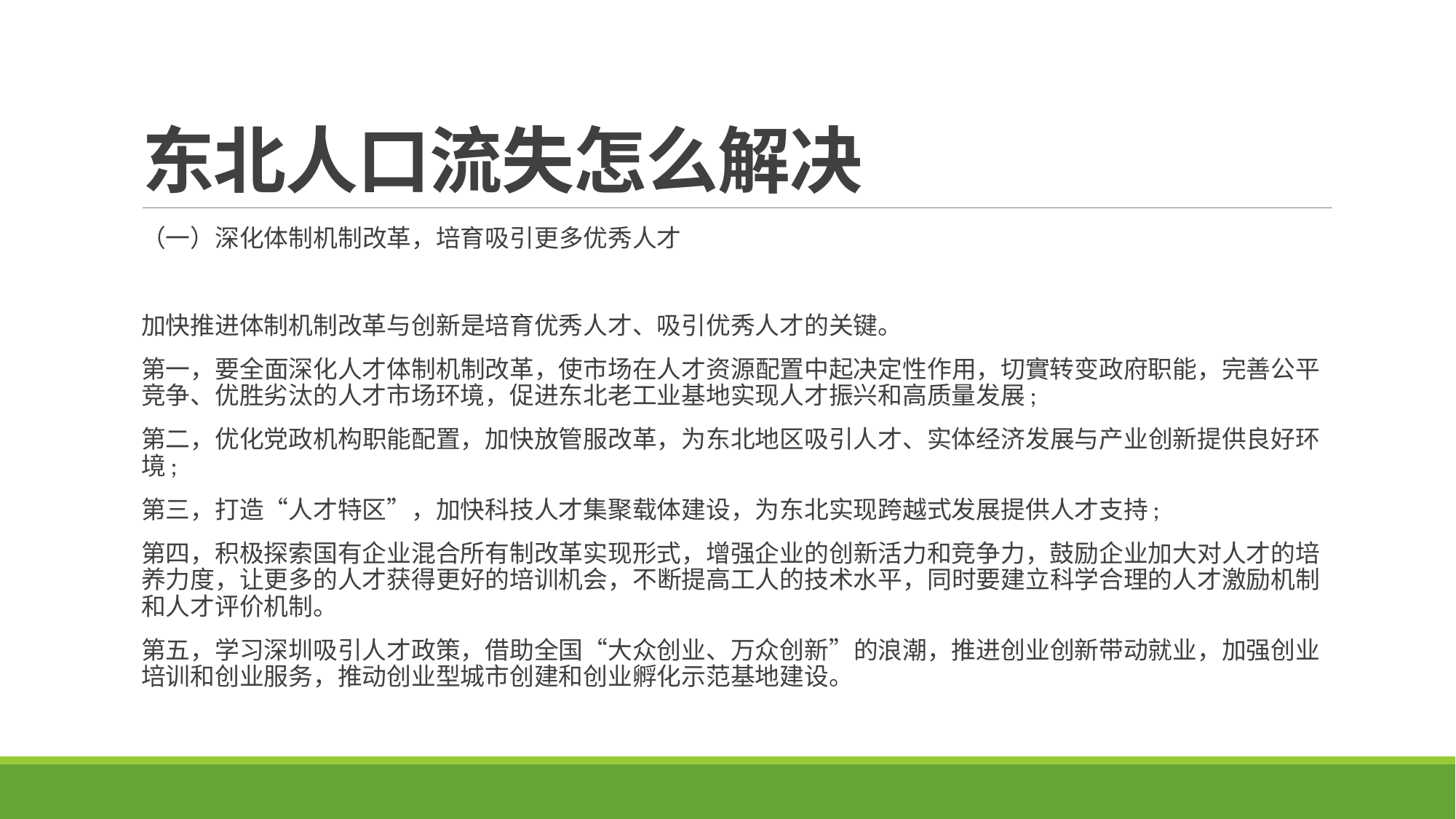

# 东北人口流失怎么解决
（一）深化体制机制改革，培育吸引更多优秀人才

加快推进体制机制改革与创新是培育优秀人才、吸引优秀人才的关键。
第一，要全面深化人才体制机制改革，使市场在人才资源配置中起决定性作用，切實转变政府职能，完善公平竞争、优胜劣汰的人才市场环境，促进东北老工业基地实现人才振兴和高质量发展;
第二，优化党政机构职能配置，加快放管服改革，为东北地区吸引人才、实体经济发展与产业创新提供良好环境;
第三，打造“人才特区”，加快科技人才集聚载体建设，为东北实现跨越式发展提供人才支持;
第四，积极探索国有企业混合所有制改革实现形式，增强企业的创新活力和竞争力，鼓励企业加大对人才的培养力度，让更多的人才获得更好的培训机会，不断提高工人的技术水平，同时要建立科学合理的人才激励机制和人才评价机制。
第五，学习深圳吸引人才政策，借助全国“大众创业、万众创新”的浪潮，推进创业创新带动就业，加强创业培训和创业服务，推动创业型城市创建和创业孵化示范基地建设。